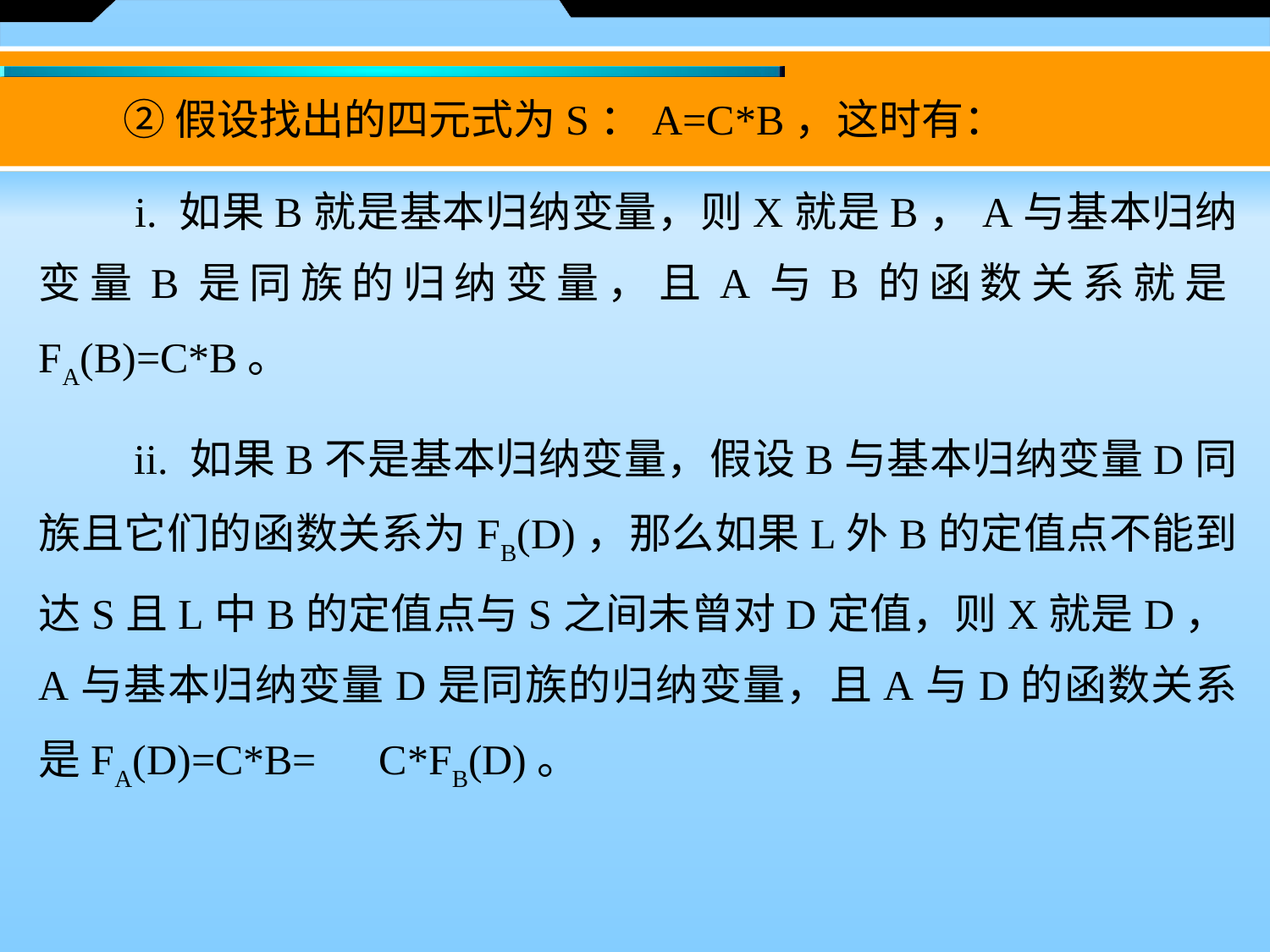

② 假设找出的四元式为S：A=C*B，这时有：
　　i. 如果B就是基本归纳变量，则X就是B，A与基本归纳变量B是同族的归纳变量，且A与B的函数关系就是FA(B)=C*B。
　　ii. 如果B不是基本归纳变量，假设B与基本归纳变量D同族且它们的函数关系为FB(D)，那么如果L外B的定值点不能到达S且L中B的定值点与S之间未曾对D定值，则X就是D，A与基本归纳变量D是同族的归纳变量，且A与D的函数关系是FA(D)=C*B=　C*FB(D)。